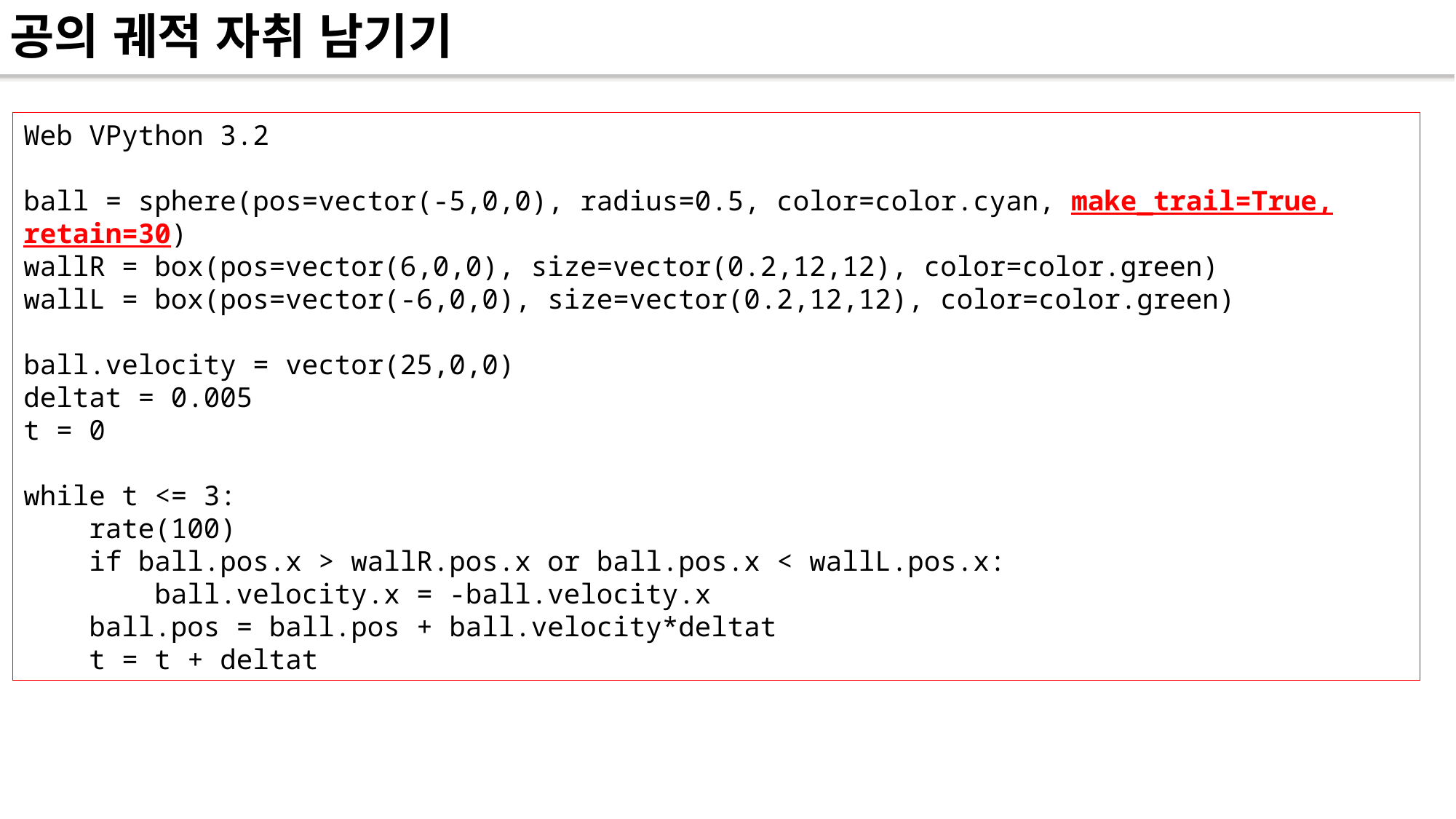

# 공의 궤적 자취 남기기
Web VPython 3.2

ball = sphere(pos=vector(-5,0,0), radius=0.5, color=color.cyan, make_trail=True, retain=30)
wallR = box(pos=vector(6,0,0), size=vector(0.2,12,12), color=color.green)
wallL = box(pos=vector(-6,0,0), size=vector(0.2,12,12), color=color.green)

ball.velocity = vector(25,0,0)
deltat = 0.005
t = 0

while t <= 3:
    rate(100)
    if ball.pos.x > wallR.pos.x or ball.pos.x < wallL.pos.x:
        ball.velocity.x = -ball.velocity.x
    ball.pos = ball.pos + ball.velocity*deltat
    t = t + deltat